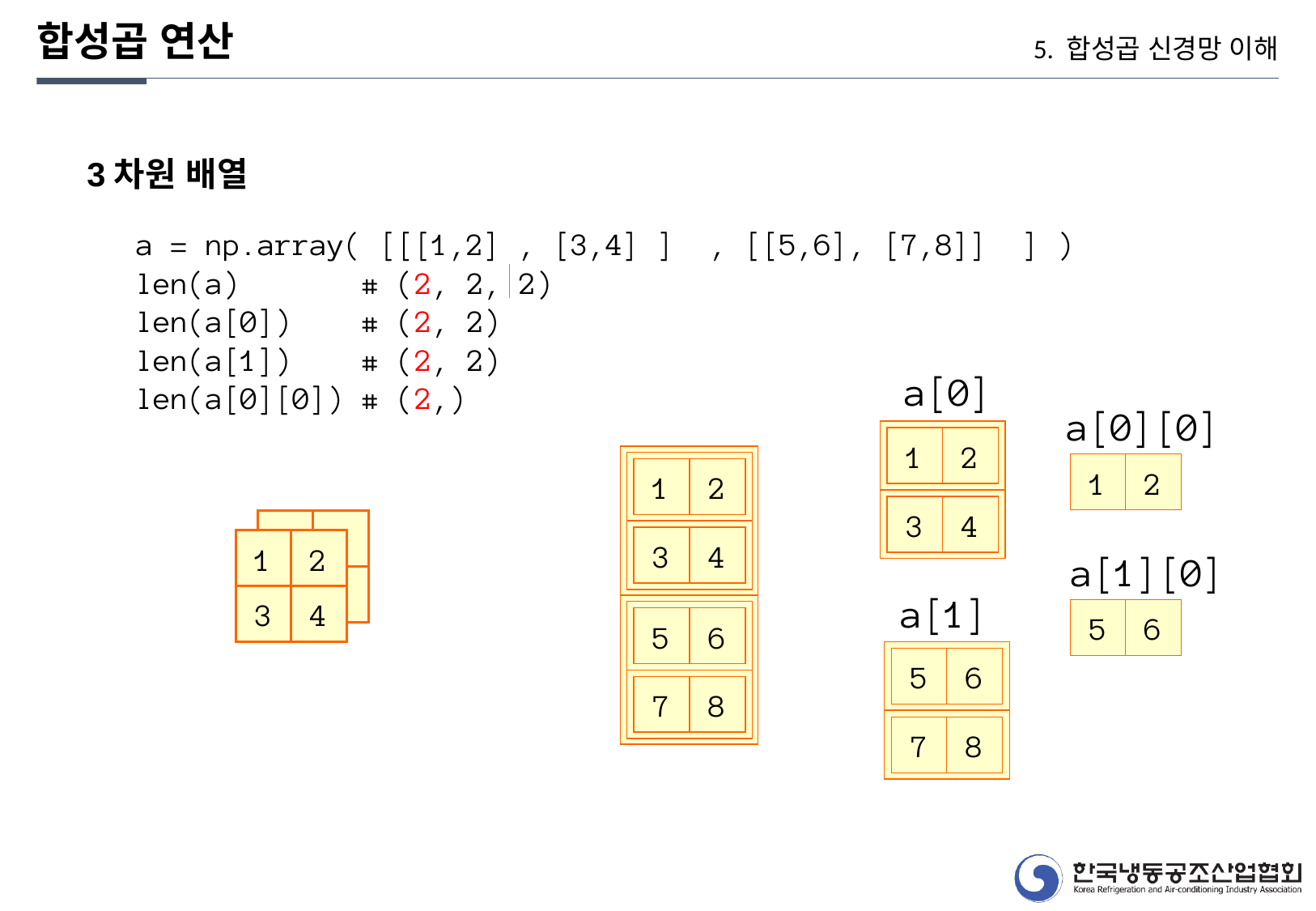

합성곱 연산
5. 합성곱 신경망 이해
3차원 배열
a = np.array( [[[1,2] , [3,4] ]  , [[5,6], [7,8]]  ] )
len(a)       # (2, 2, 2)
len(a[0])    # (2, 2)
len(a[1])    # (2, 2)
len(a[0][0]) # (2,)

a[0]
a[0][0]

1
2

1
2
1
2

3
4
5
6

3
4
1
2
a[1][0]
7
8
a[1]
3
4

5
6

5
6

5
6

7
8

7
8